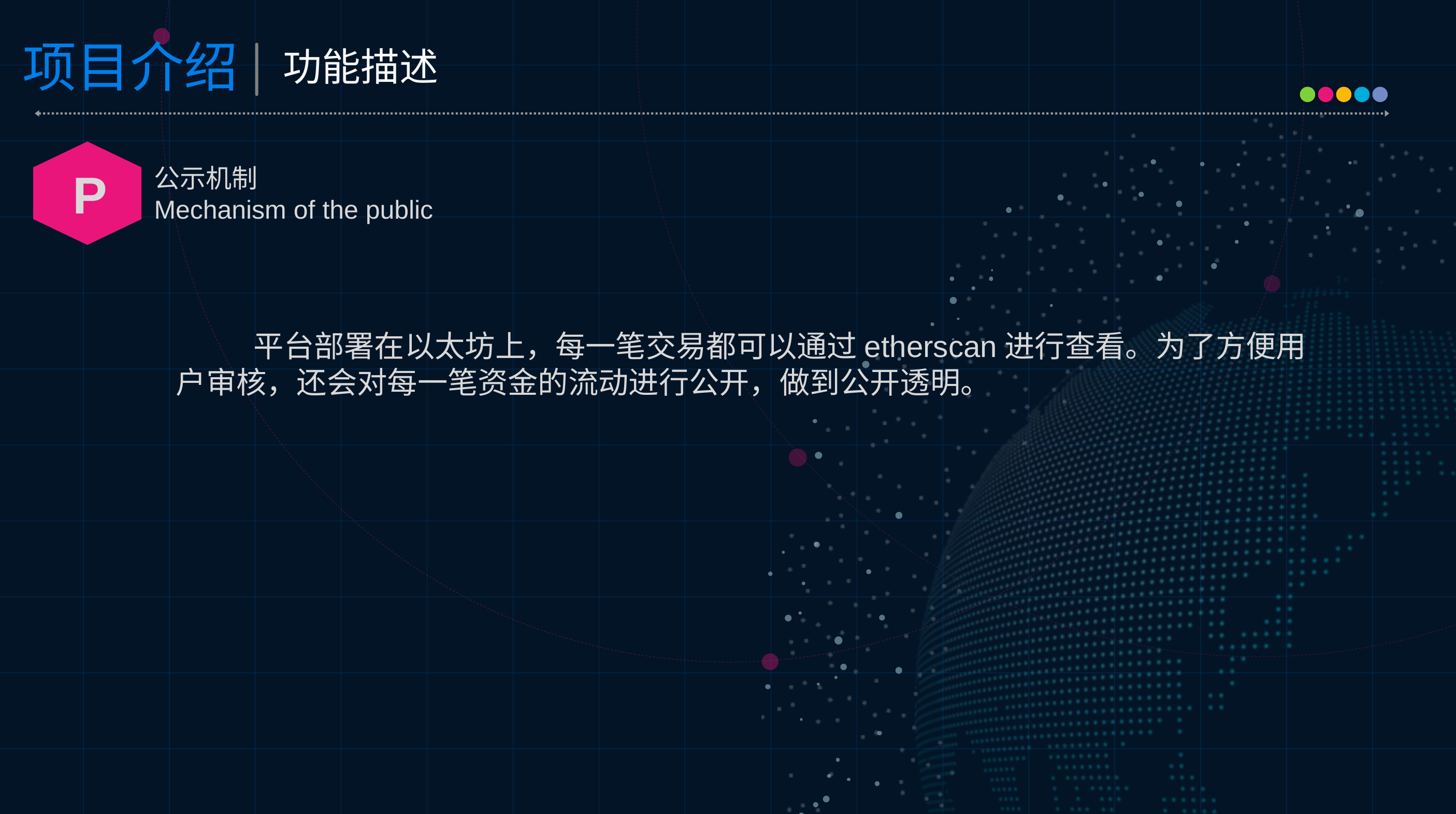

功能描述

P
公示机制
Mechanism of the public
平台部署在以太坊上，每一笔交易都可以通过etherscan进行查看。为了方便用户审核，还会对每一笔资金的流动进行公开，做到公开透明。